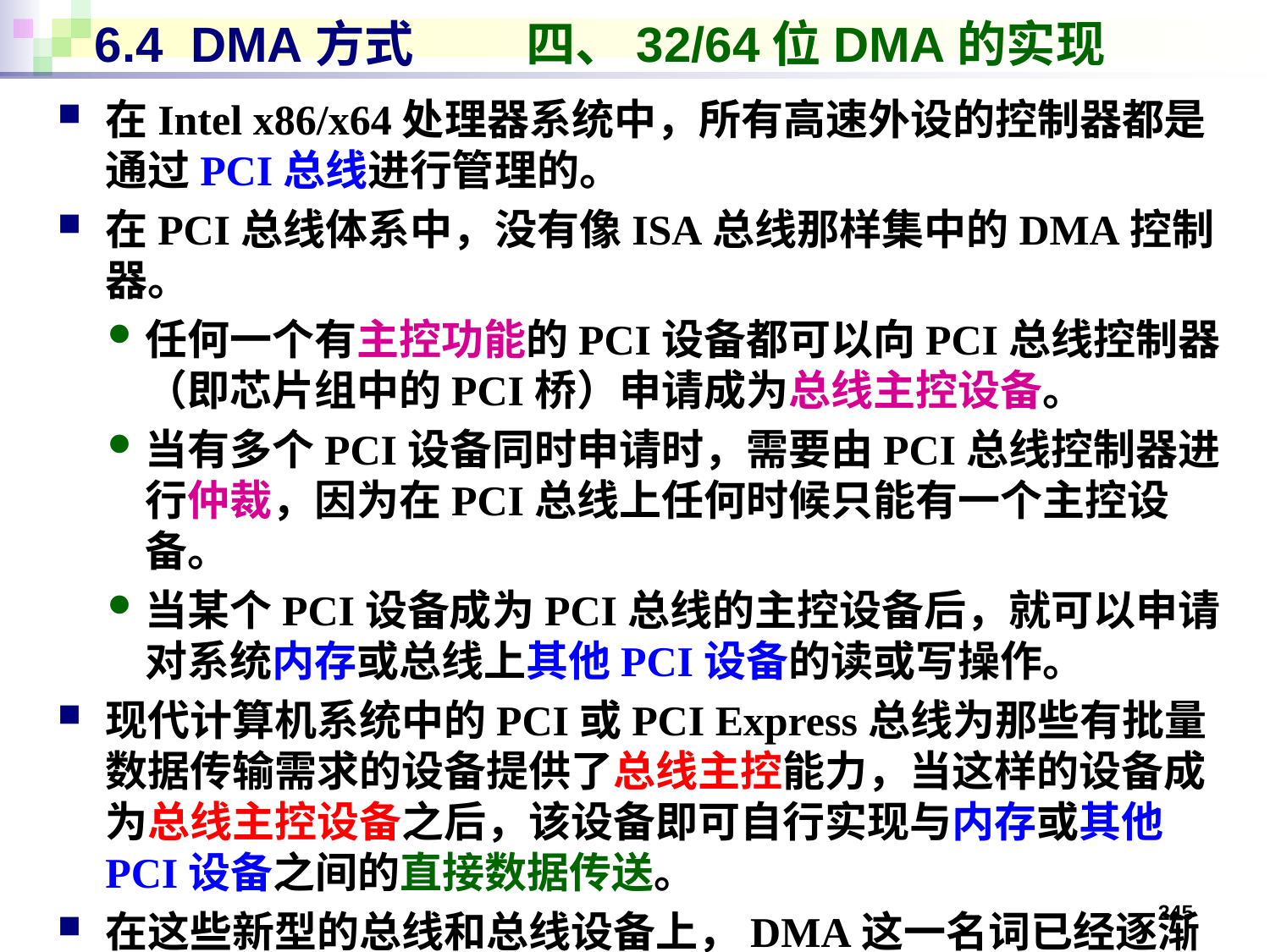

# 6.4  DMA方式          四、32/64位DMA的实现
在Intel x86/x64处理器系统中，所有高速外设的控制器都是通过PCI总线进行管理的。
在PCI总线体系中，没有像ISA总线那样集中的DMA控制器。
任何一个有主控功能的PCI设备都可以向PCI总线控制器（即芯片组中的PCI桥）申请成为总线主控设备。
当有多个PCI设备同时申请时，需要由PCI总线控制器进行仲裁，因为在PCI总线上任何时候只能有一个主控设备。
当某个PCI设备成为PCI总线的主控设备后，就可以申请对系统内存或总线上其他PCI设备的读或写操作。
现代计算机系统中的PCI或PCI Express总线为那些有批量数据传输需求的设备提供了总线主控能力，当这样的设备成为总线主控设备之后，该设备即可自行实现与内存或其他PCI设备之间的直接数据传送。
在这些新型的总线和总线设备上，DMA这一名词已经逐渐淡化。
245